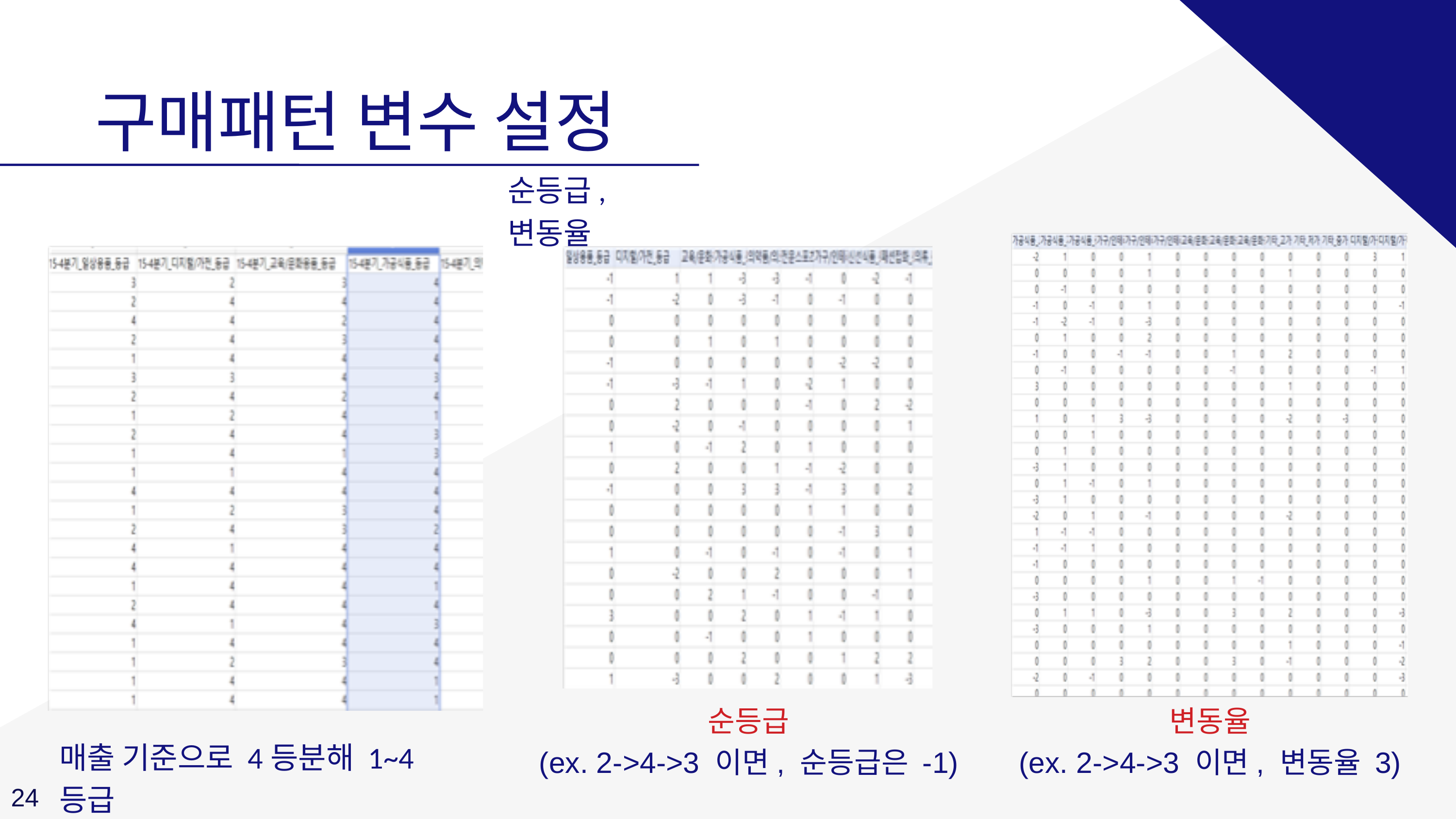

구매패턴 변수 설정

순등급, 변동율

순등급
(ex. 2->4->3 이면, 순등급은 -1)
변동율
(ex. 2->4->3 이면, 변동율 3)
매출 기준으로 4등분해 1~4등급
24